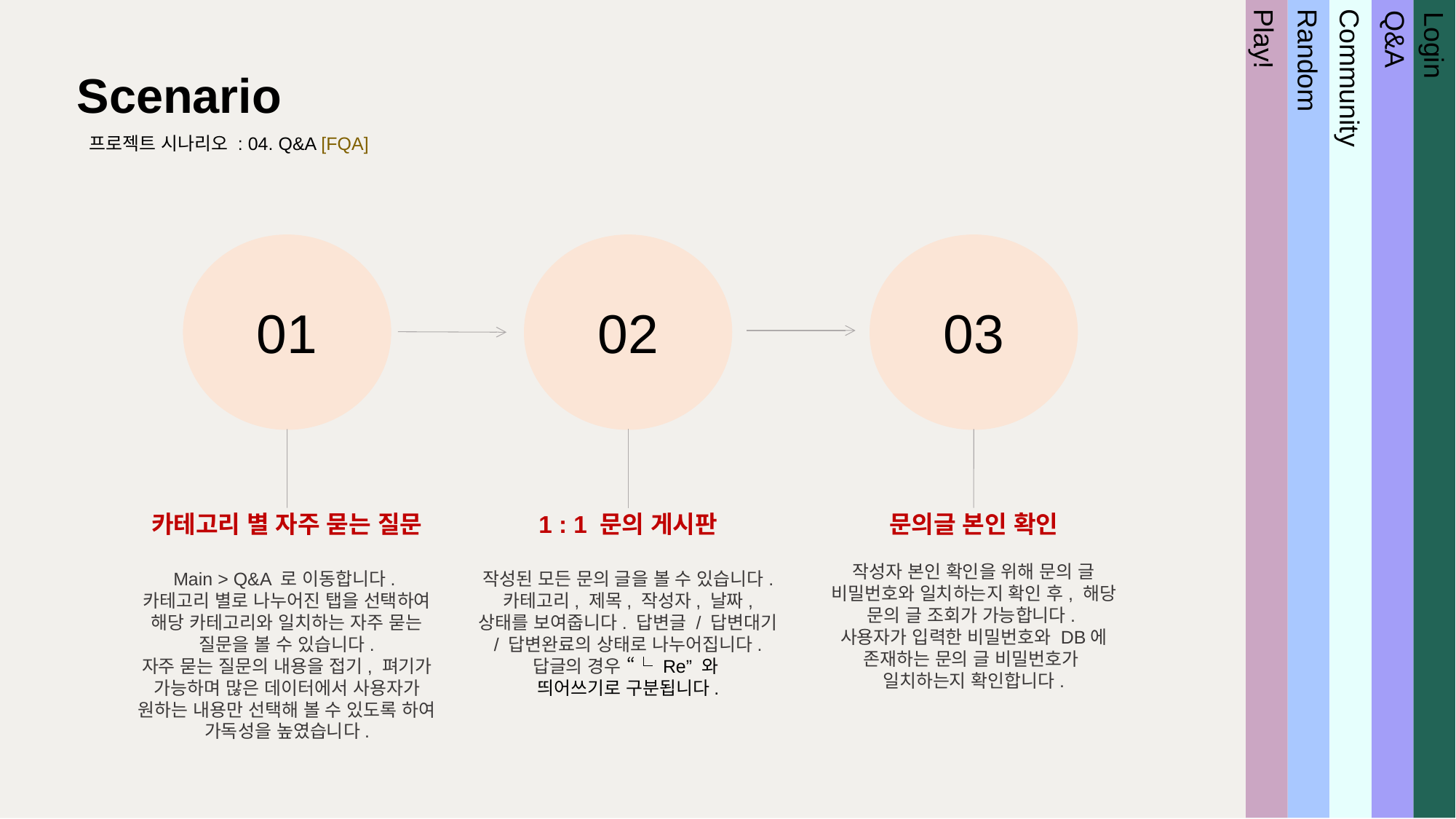

Scenario
프로젝트 시나리오 : 04. Q&A [FQA]
Community
Random
Play!
Login
Q&A

01
02
03
카테고리 별 자주 묻는 질문

Main > Q&A 로 이동합니다.
카테고리 별로 나누어진 탭을 선택하여 해당 카테고리와 일치하는 자주 묻는 질문을 볼 수 있습니다.
자주 묻는 질문의 내용을 접기, 펴기가 가능하며 많은 데이터에서 사용자가 원하는 내용만 선택해 볼 수 있도록 하여 가독성을 높였습니다.
1 : 1 문의 게시판

작성된 모든 문의 글을 볼 수 있습니다. 카테고리, 제목, 작성자, 날짜, 상태를 보여줍니다. 답변글 / 답변대기 / 답변완료의 상태로 나누어집니다. 답글의 경우 “└ Re” 와
띄어쓰기로 구분됩니다.
문의글 본인 확인

작성자 본인 확인을 위해 문의 글 비밀번호와 일치하는지 확인 후, 해당 문의 글 조회가 가능합니다.
사용자가 입력한 비밀번호와 DB에 존재하는 문의 글 비밀번호가
일치하는지 확인합니다.